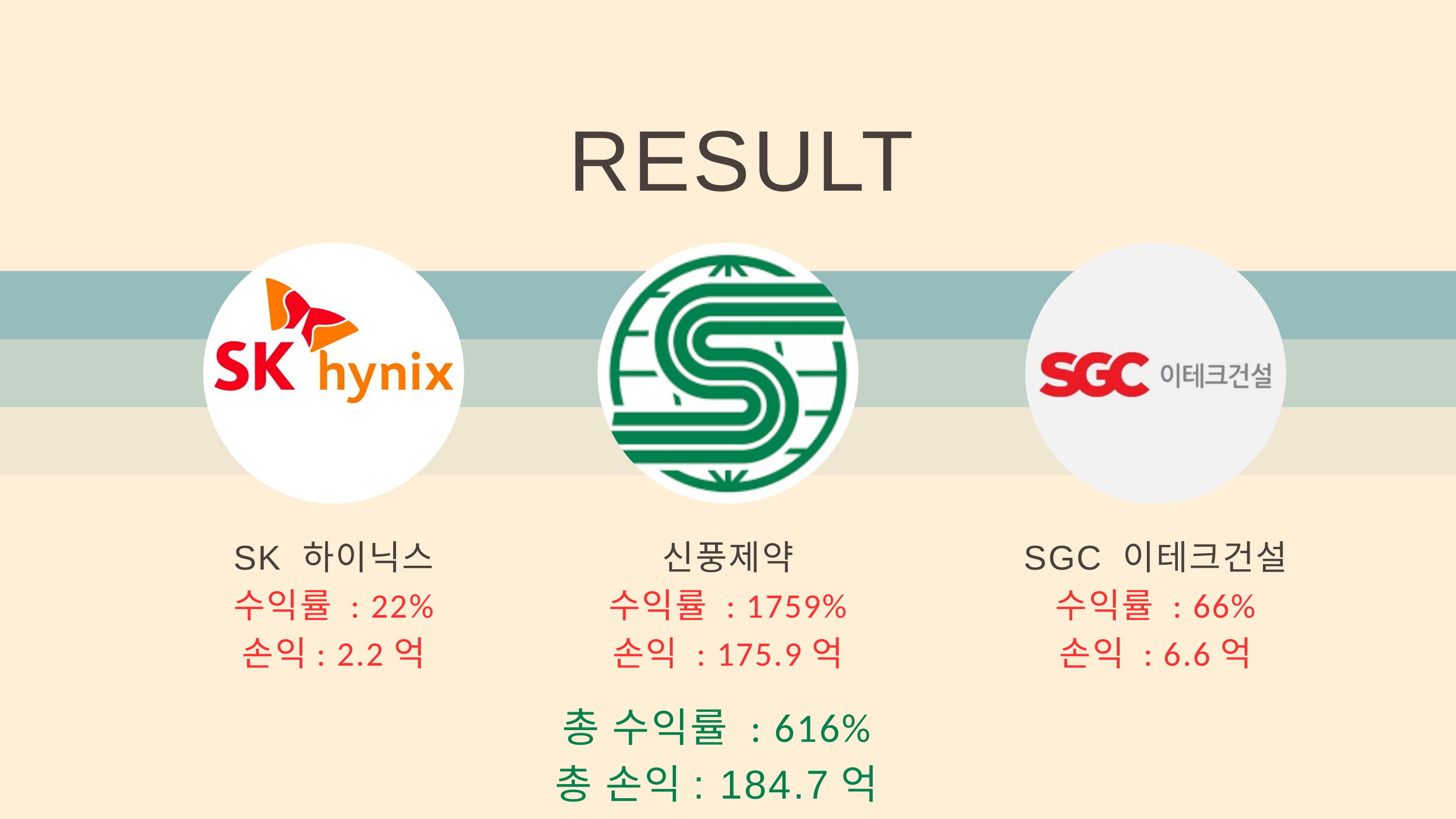

RESULT

SK 하이닉스
수익률 : 22%
손익: 2.2억
신풍제약
수익률 : 1759%
손익 : 175.9억

SGC 이테크건설
수익률 : 66%
손익 : 6.6억

총 수익률 : 616%
총 손익: 184.7억